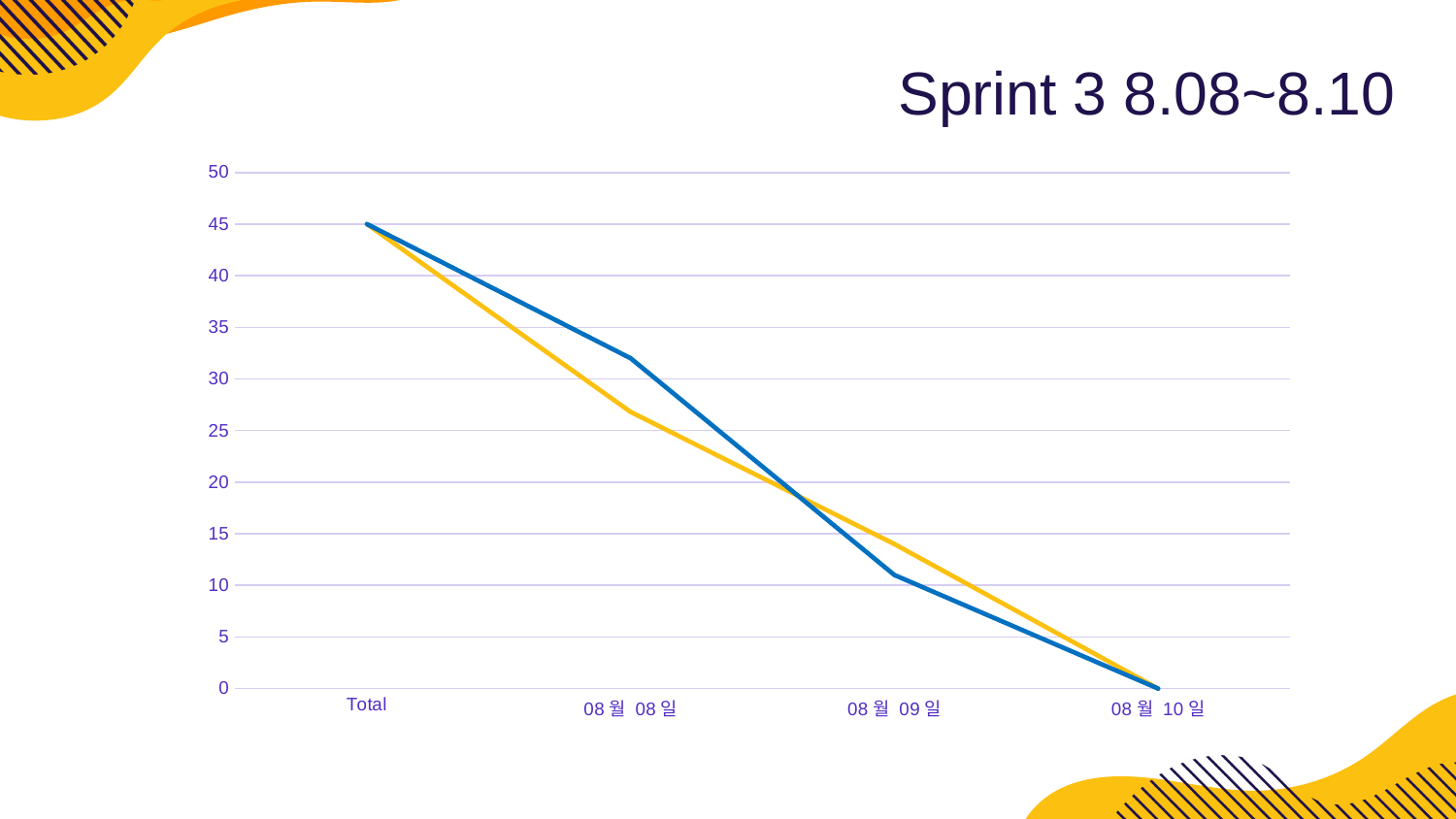

Sprint 3 8.08~8.10

### Chart

| Category | Deal remaining work hours | Actual remaining work hours |
|---|---|---|
| Total | 45.0 | 45.0 |
| 08월 08일 | 26.8 | 32.0 |
| 08월 09일 | 14.0 | 11.0 |
| 08월 10일 | 0.0 | 0.0 |